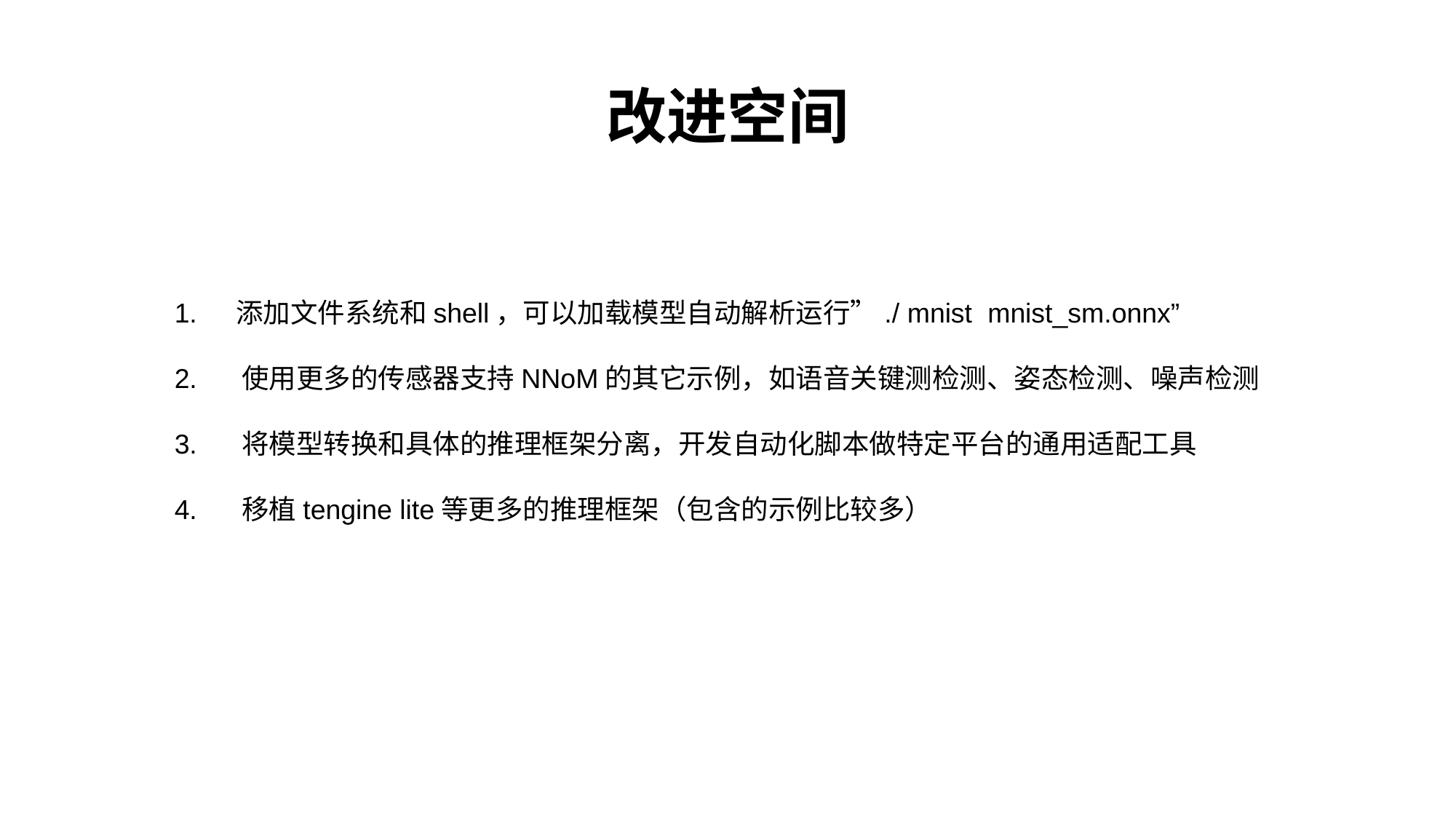

# 改进空间

添加文件系统和shell，可以加载模型自动解析运行”./ mnist  mnist_sm.onnx”

2.     使用更多的传感器支持NNoM的其它示例，如语音关键测检测、姿态检测、噪声检测

3.     将模型转换和具体的推理框架分离，开发自动化脚本做特定平台的通用适配工具

4.     移植tengine lite等更多的推理框架（包含的示例比较多）